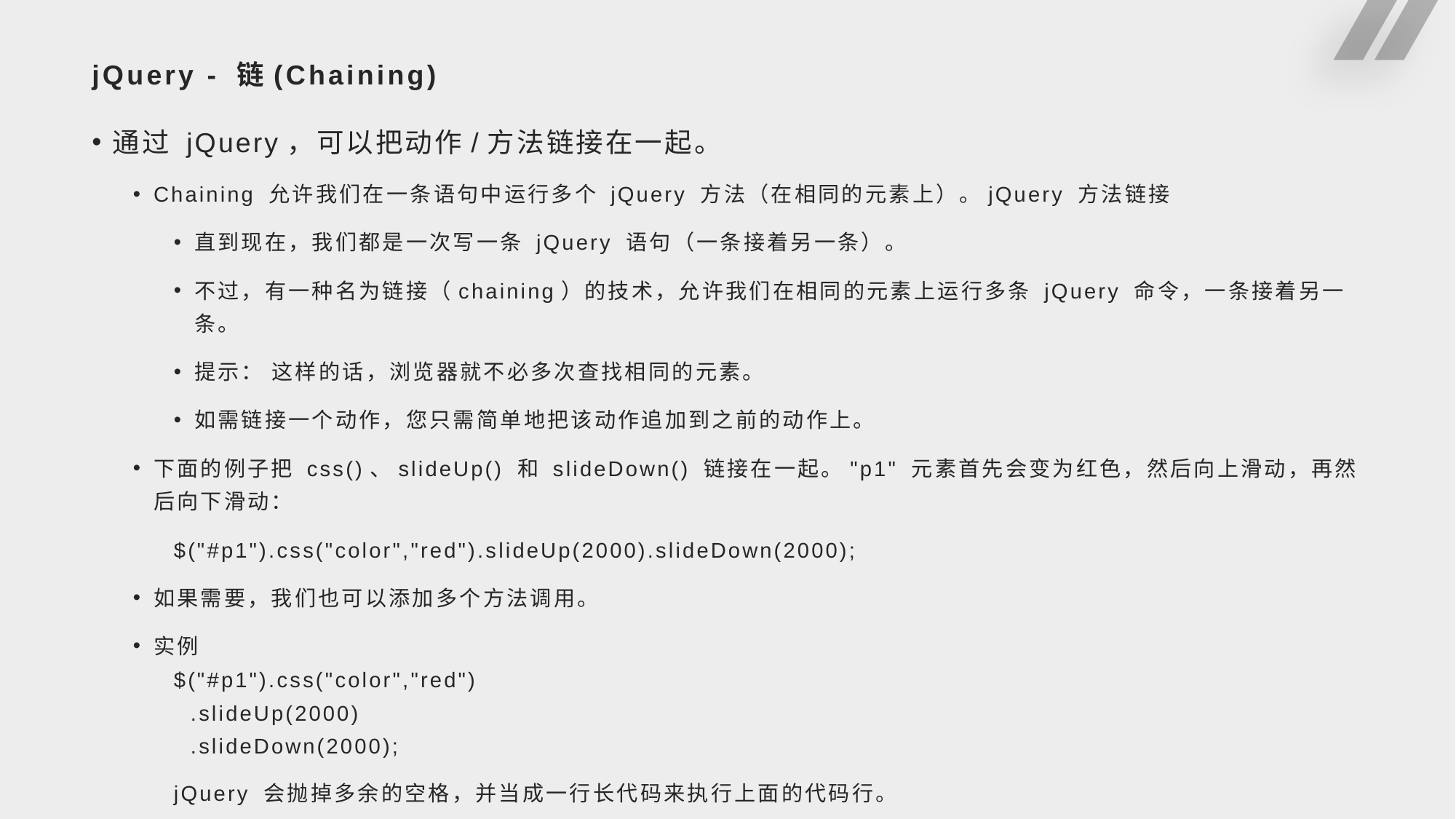

# jQuery - 链(Chaining)
通过 jQuery，可以把动作/方法链接在一起。
Chaining 允许我们在一条语句中运行多个 jQuery 方法（在相同的元素上）。jQuery 方法链接
直到现在，我们都是一次写一条 jQuery 语句（一条接着另一条）。
不过，有一种名为链接（chaining）的技术，允许我们在相同的元素上运行多条 jQuery 命令，一条接着另一条。
提示： 这样的话，浏览器就不必多次查找相同的元素。
如需链接一个动作，您只需简单地把该动作追加到之前的动作上。
下面的例子把 css()、slideUp() 和 slideDown() 链接在一起。"p1" 元素首先会变为红色，然后向上滑动，再然后向下滑动：
$("#p1").css("color","red").slideUp(2000).slideDown(2000);
如果需要，我们也可以添加多个方法调用。
实例
$("#p1").css("color","red")
  .slideUp(2000)
  .slideDown(2000);
jQuery 会抛掉多余的空格，并当成一行长代码来执行上面的代码行。